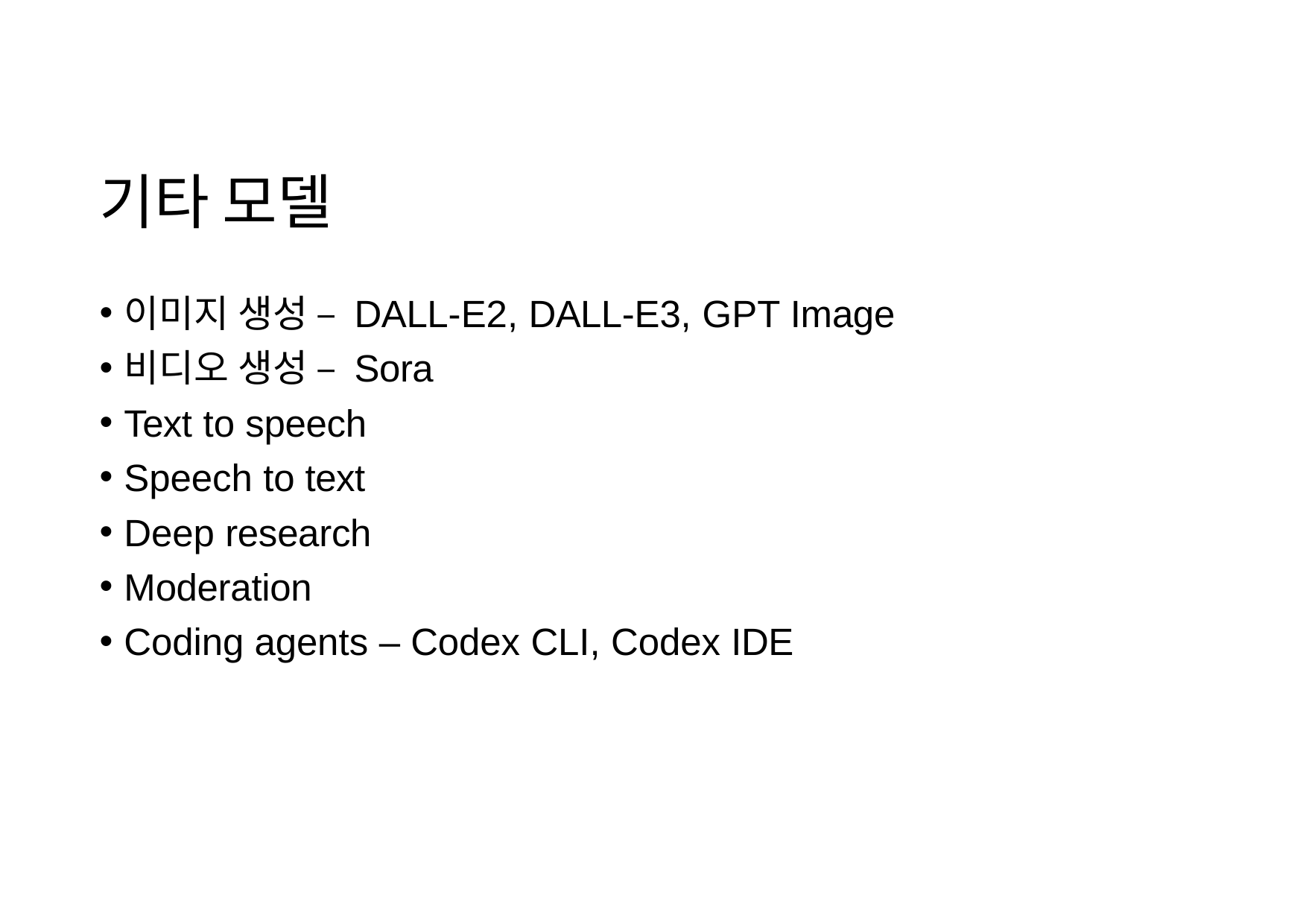

# 기타 모델
이미지 생성 – DALL-E2, DALL-E3, GPT Image
비디오 생성 – Sora
Text to speech
Speech to text
Deep research
Moderation
Coding agents – Codex CLI, Codex IDE